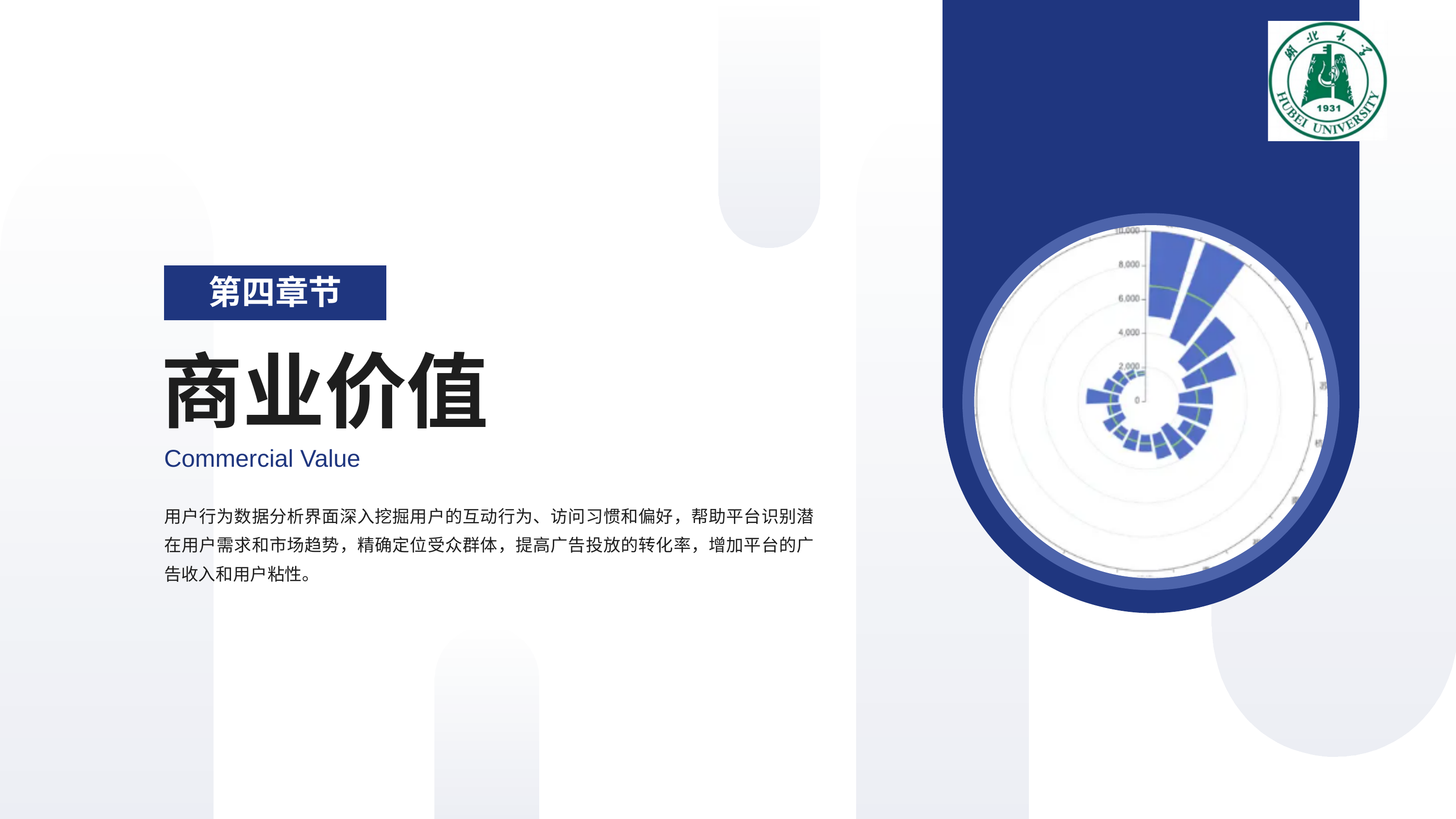

第四章节
商业价值
Commercial Value
用户行为数据分析界面深入挖掘用户的互动行为、访问习惯和偏好，帮助平台识别潜在用户需求和市场趋势，精确定位受众群体，提高广告投放的转化率，增加平台的广告收入和用户粘性。